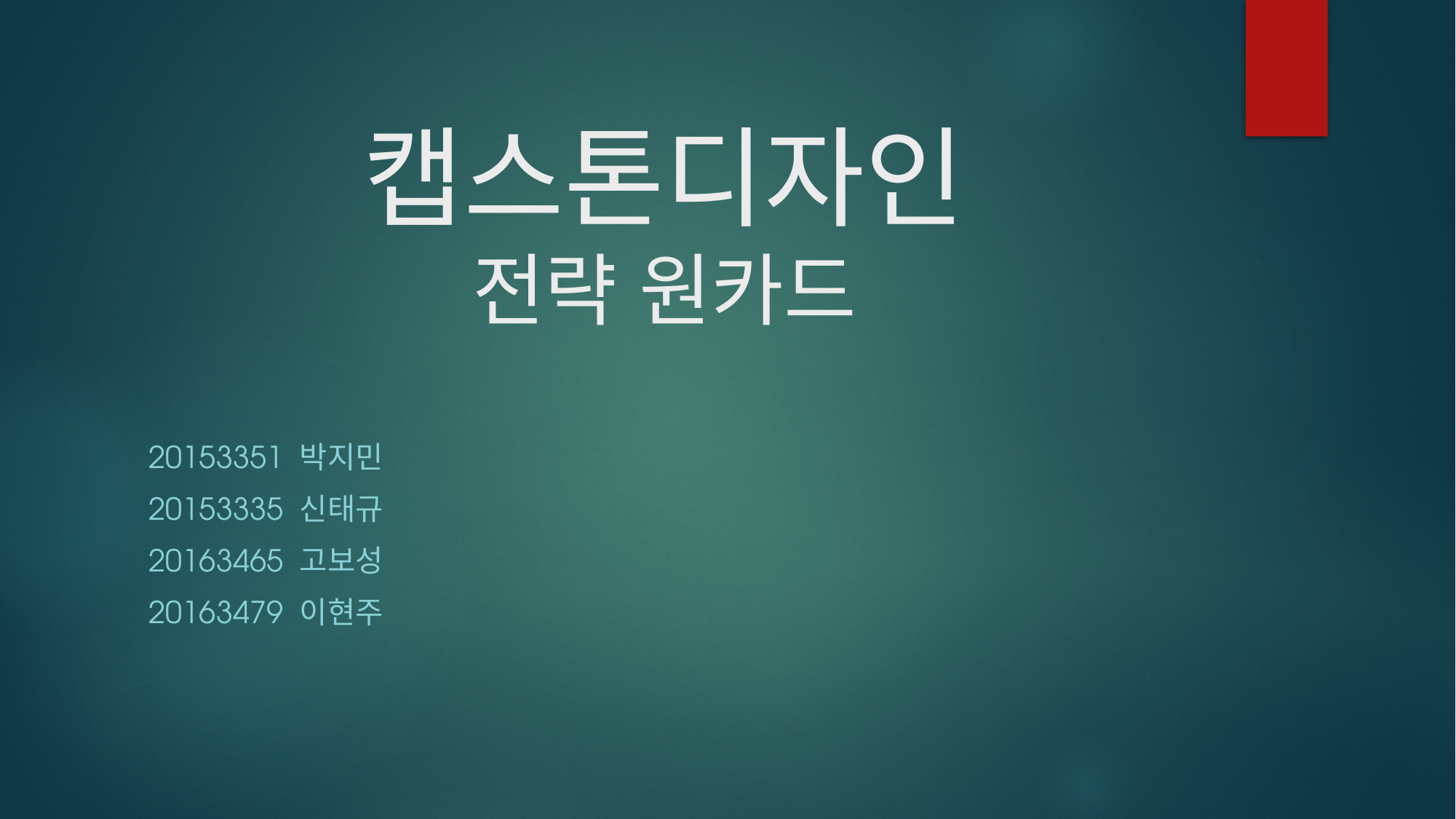

# 캡스톤디자인 전략 원카드
20153351 박지민
20153335 신태규
20163465 고보성
20163479 이현주